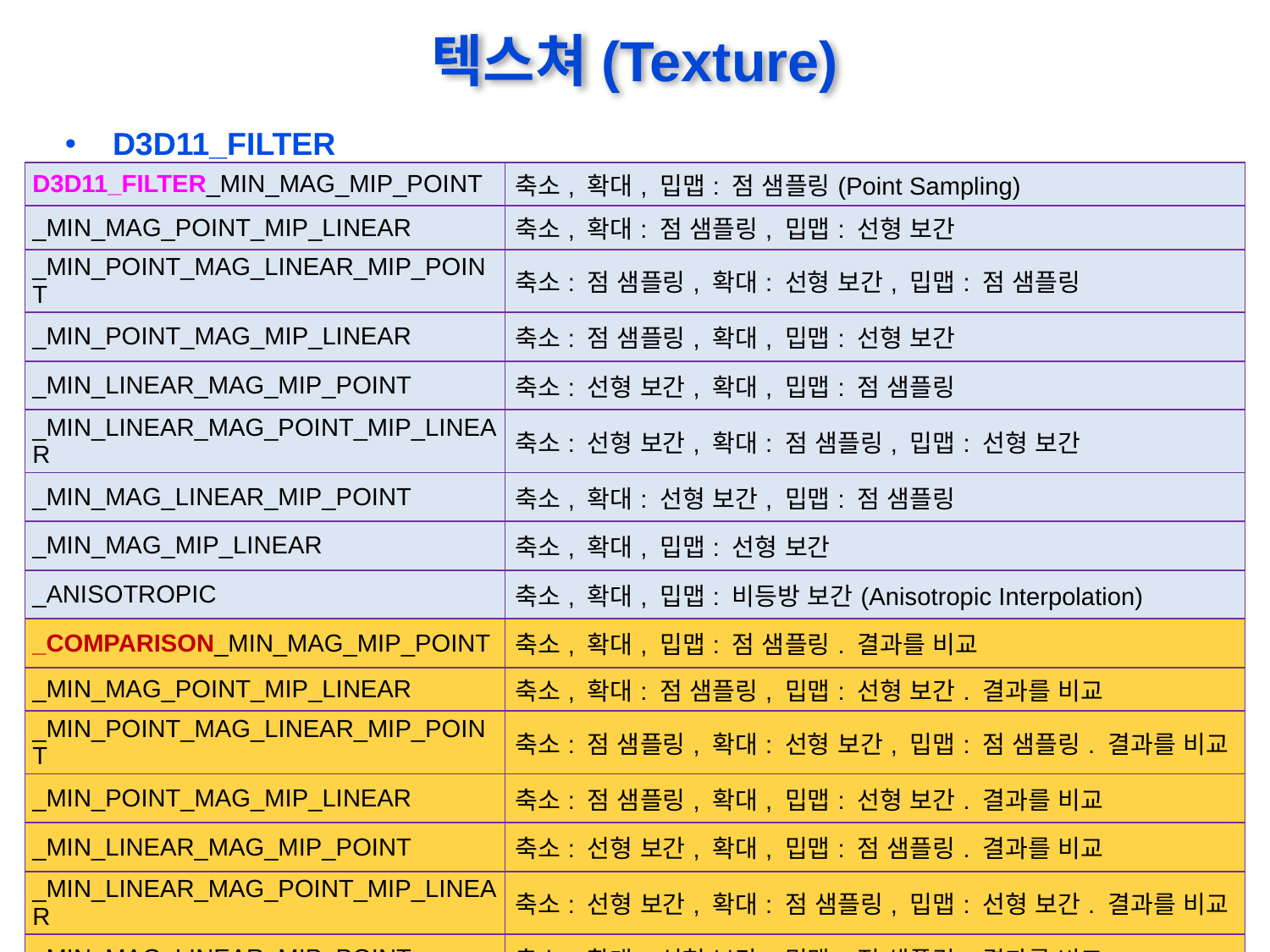

# 텍스쳐(Texture)
D3D11_FILTER

| D3D11\_FILTER\_MIN\_MAG\_MIP\_POINT | 축소, 확대, 밉맵: 점 샘플링(Point Sampling) |
| --- | --- |
| \_MIN\_MAG\_POINT\_MIP\_LINEAR | 축소, 확대: 점 샘플링, 밉맵: 선형 보간 |
| \_MIN\_POINT\_MAG\_LINEAR\_MIP\_POINT | 축소: 점 샘플링, 확대: 선형 보간, 밉맵: 점 샘플링 |
| \_MIN\_POINT\_MAG\_MIP\_LINEAR | 축소: 점 샘플링, 확대, 밉맵: 선형 보간 |
| \_MIN\_LINEAR\_MAG\_MIP\_POINT | 축소: 선형 보간, 확대, 밉맵: 점 샘플링 |
| \_MIN\_LINEAR\_MAG\_POINT\_MIP\_LINEAR | 축소: 선형 보간, 확대: 점 샘플링, 밉맵: 선형 보간 |
| \_MIN\_MAG\_LINEAR\_MIP\_POINT | 축소, 확대: 선형 보간, 밉맵: 점 샘플링 |
| \_MIN\_MAG\_MIP\_LINEAR | 축소, 확대, 밉맵: 선형 보간 |
| \_ANISOTROPIC | 축소, 확대, 밉맵: 비등방 보간(Anisotropic Interpolation) |
| \_COMPARISON\_MIN\_MAG\_MIP\_POINT | 축소, 확대, 밉맵: 점 샘플링. 결과를 비교 |
| \_MIN\_MAG\_POINT\_MIP\_LINEAR | 축소, 확대: 점 샘플링, 밉맵: 선형 보간. 결과를 비교 |
| \_MIN\_POINT\_MAG\_LINEAR\_MIP\_POINT | 축소: 점 샘플링, 확대: 선형 보간, 밉맵: 점 샘플링. 결과를 비교 |
| \_MIN\_POINT\_MAG\_MIP\_LINEAR | 축소: 점 샘플링, 확대, 밉맵: 선형 보간. 결과를 비교 |
| \_MIN\_LINEAR\_MAG\_MIP\_POINT | 축소: 선형 보간, 확대, 밉맵: 점 샘플링. 결과를 비교 |
| \_MIN\_LINEAR\_MAG\_POINT\_MIP\_LINEAR | 축소: 선형 보간, 확대: 점 샘플링, 밉맵: 선형 보간. 결과를 비교 |
| \_MIN\_MAG\_LINEAR\_MIP\_POINT | 축소, 확대: 선형 보간, 밉맵: 점 샘플링. 결과를 비교 |
| \_MIN\_MAG\_MIP\_LINEAR | 축소, 확대, 밉맵: 선형 보간. 결과를 비교 |
| \_ANISOTROPIC | 축소, 확대, 밉맵: 비등방 보간, 결과를 비교 |
| \_TEXT\_1BIT | R1\_UNORM 형식의 텍스쳐, 픽셀 쉐이더에서 사용 |